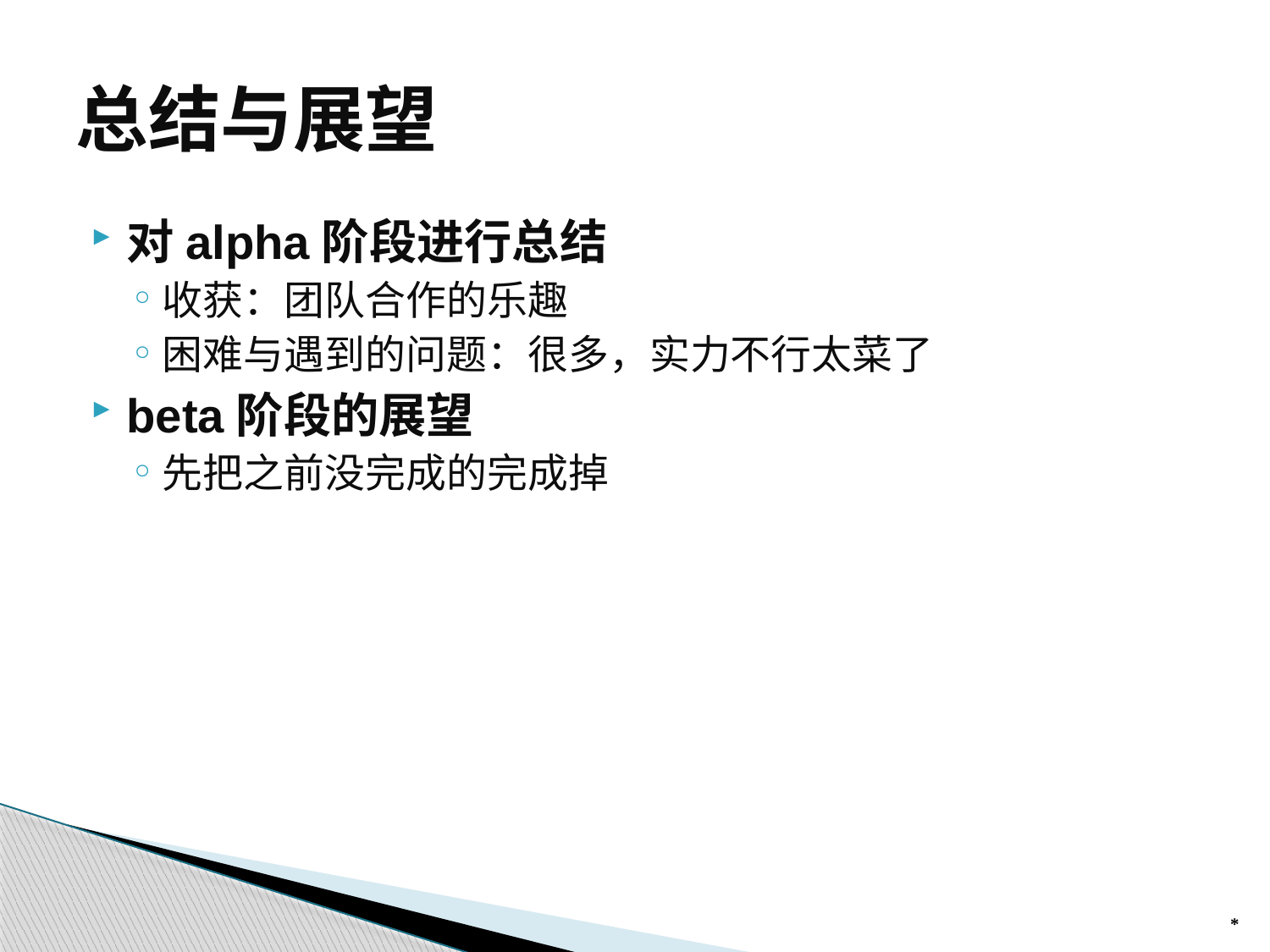

# 总结与展望
对alpha阶段进行总结
收获：团队合作的乐趣
困难与遇到的问题：很多，实力不行太菜了
beta阶段的展望
先把之前没完成的完成掉
*